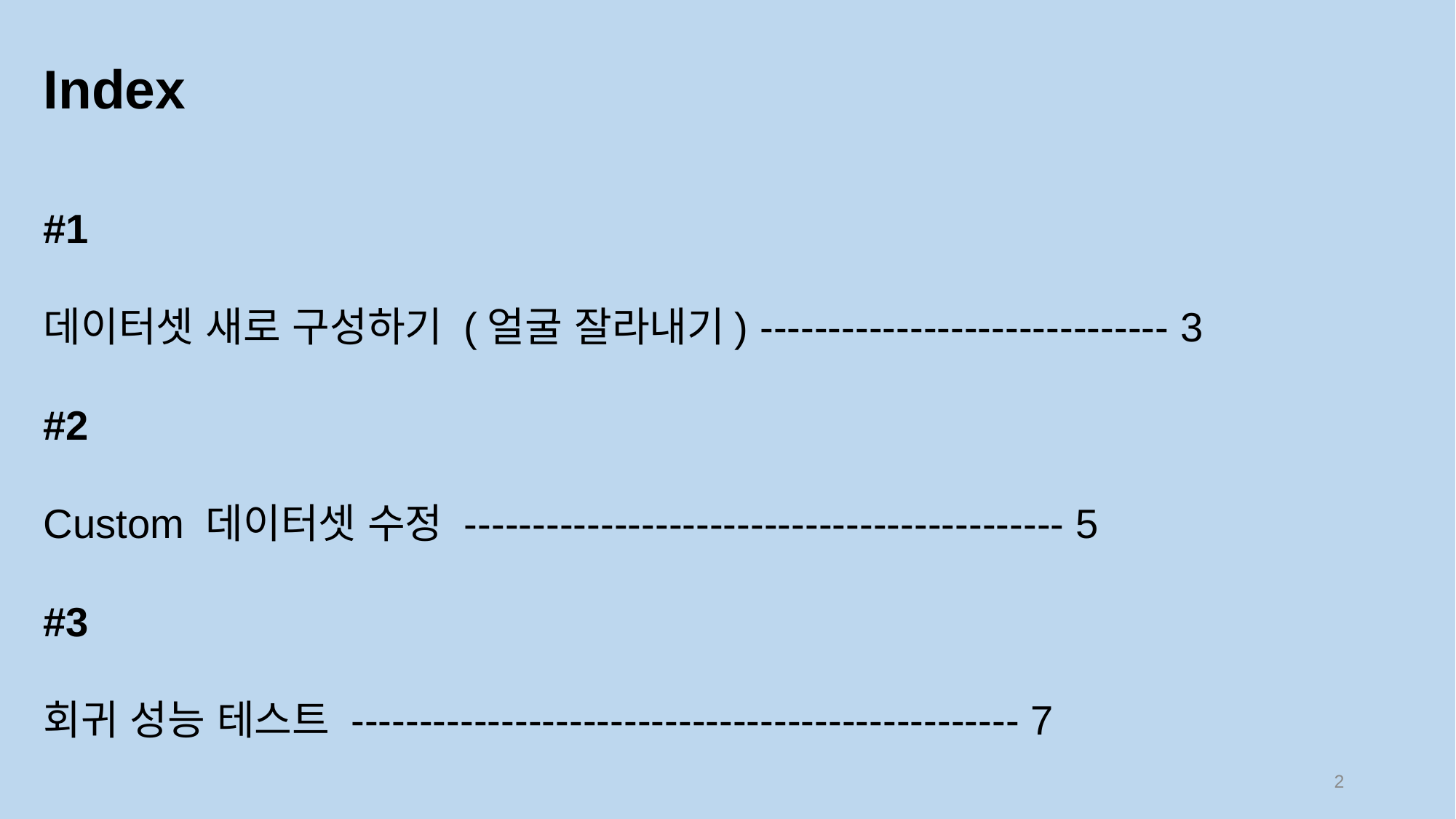

# Index
#1

데이터셋 새로 구성하기 (얼굴 잘라내기) ------------------------------ 3

#2

Custom 데이터셋 수정 -------------------------------------------- 5

#3

회귀 성능 테스트 ------------------------------------------------- 7

2